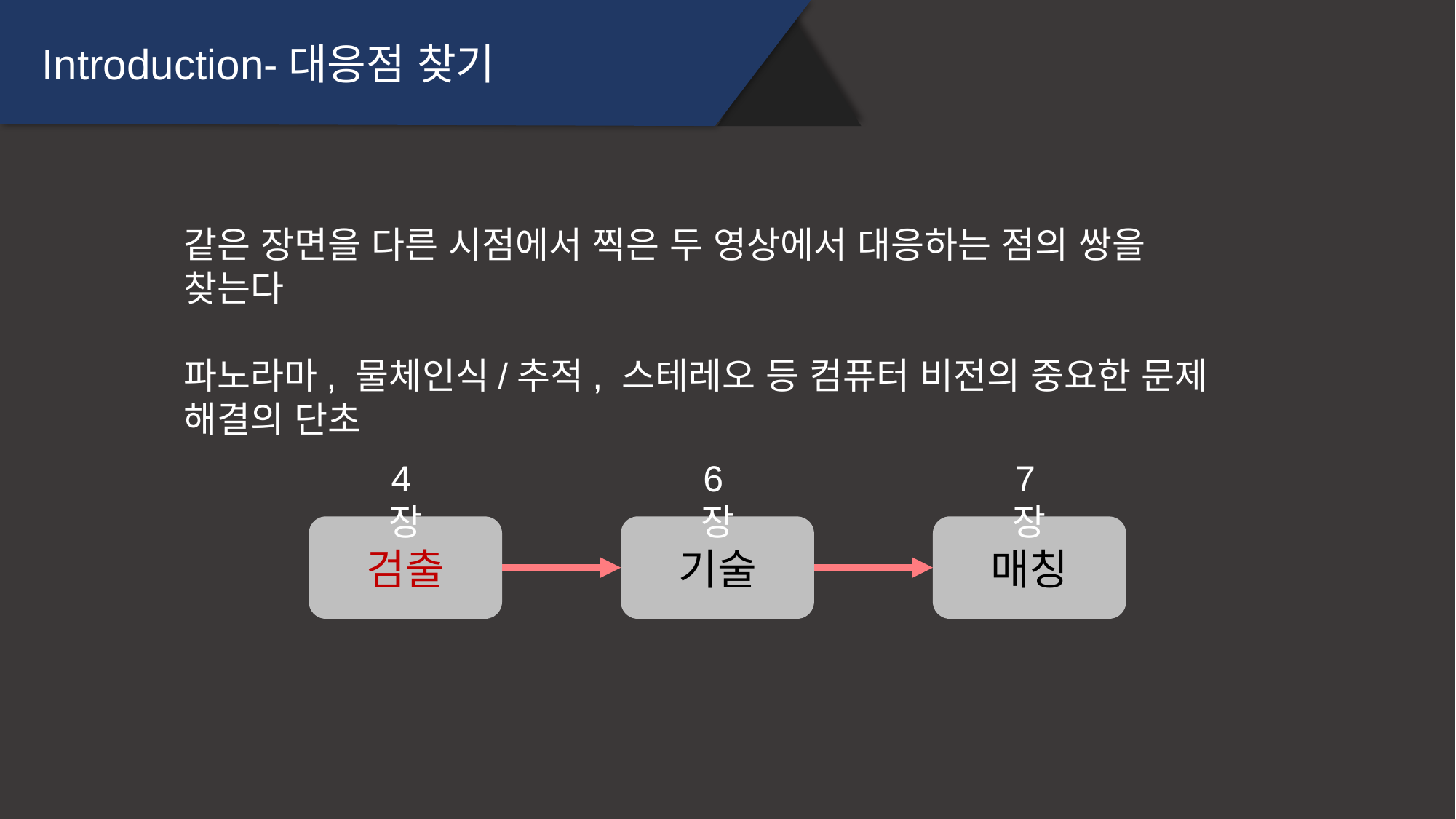

Introduction-대응점 찾기
같은 장면을 다른 시점에서 찍은 두 영상에서 대응하는 점의 쌍을 찾는다

파노라마, 물체인식/추적, 스테레오 등 컴퓨터 비전의 중요한 문제 해결의 단초
4장
6장
7장
검출
기술
매칭